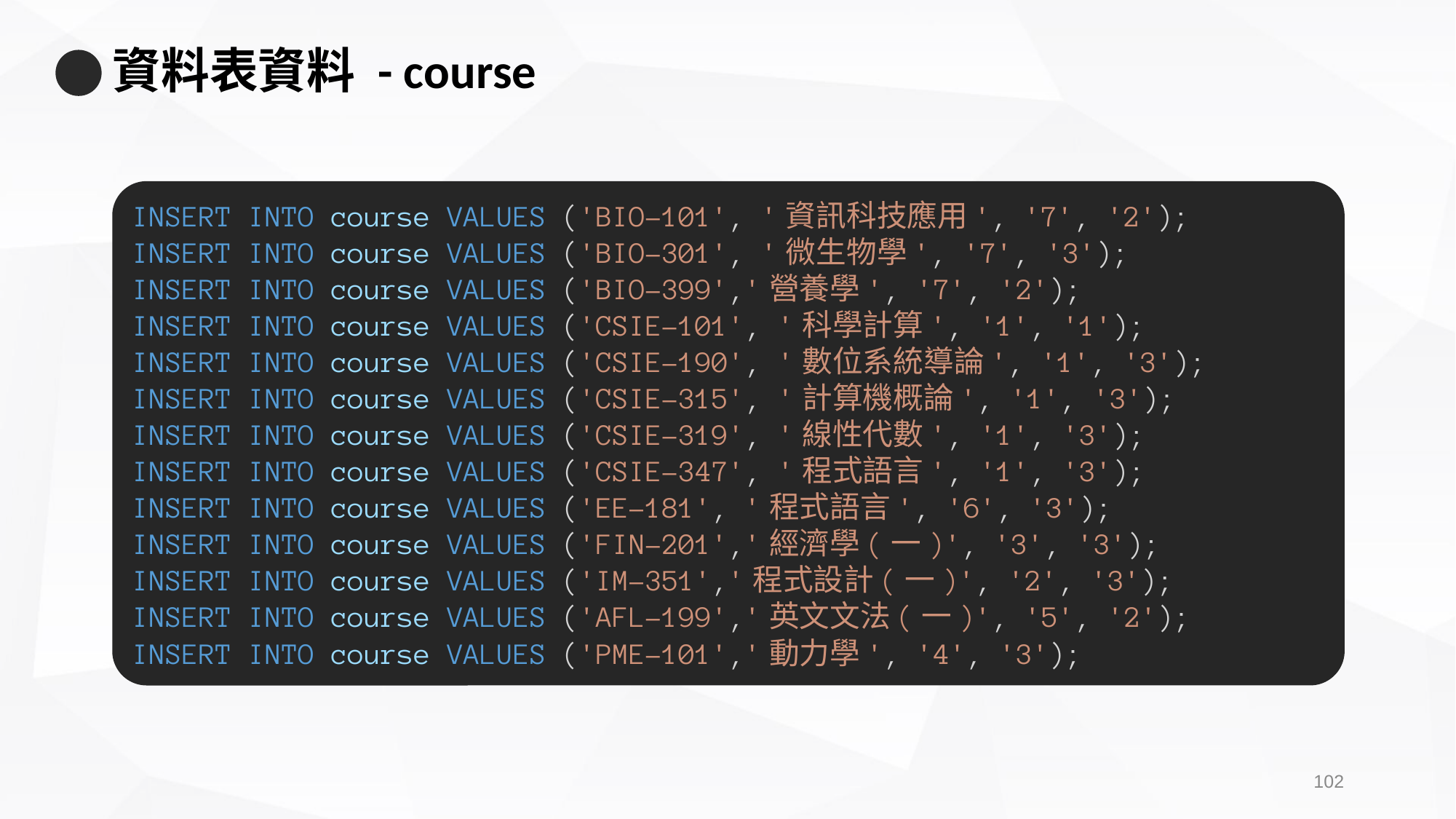

# 資料表資料 - course
INSERT INTO course VALUES ('BIO-101', '資訊科技應用', '7', '2');
INSERT INTO course VALUES ('BIO-301', '微生物學', '7', '3');
INSERT INTO course VALUES ('BIO-399','營養學', '7', '2');
INSERT INTO course VALUES ('CSIE-101', '科學計算', '1', '1');
INSERT INTO course VALUES ('CSIE-190', '數位系統導論', '1', '3');
INSERT INTO course VALUES ('CSIE-315', '計算機概論', '1', '3');
INSERT INTO course VALUES ('CSIE-319', '線性代數', '1', '3');
INSERT INTO course VALUES ('CSIE-347', '程式語言', '1', '3');
INSERT INTO course VALUES ('EE-181', '程式語言', '6', '3');
INSERT INTO course VALUES ('FIN-201','經濟學(一)', '3', '3');
INSERT INTO course VALUES ('IM-351','程式設計(一)', '2', '3');
INSERT INTO course VALUES ('AFL-199','英文文法(一)', '5', '2');
INSERT INTO course VALUES ('PME-101','動力學', '4', '3');
102